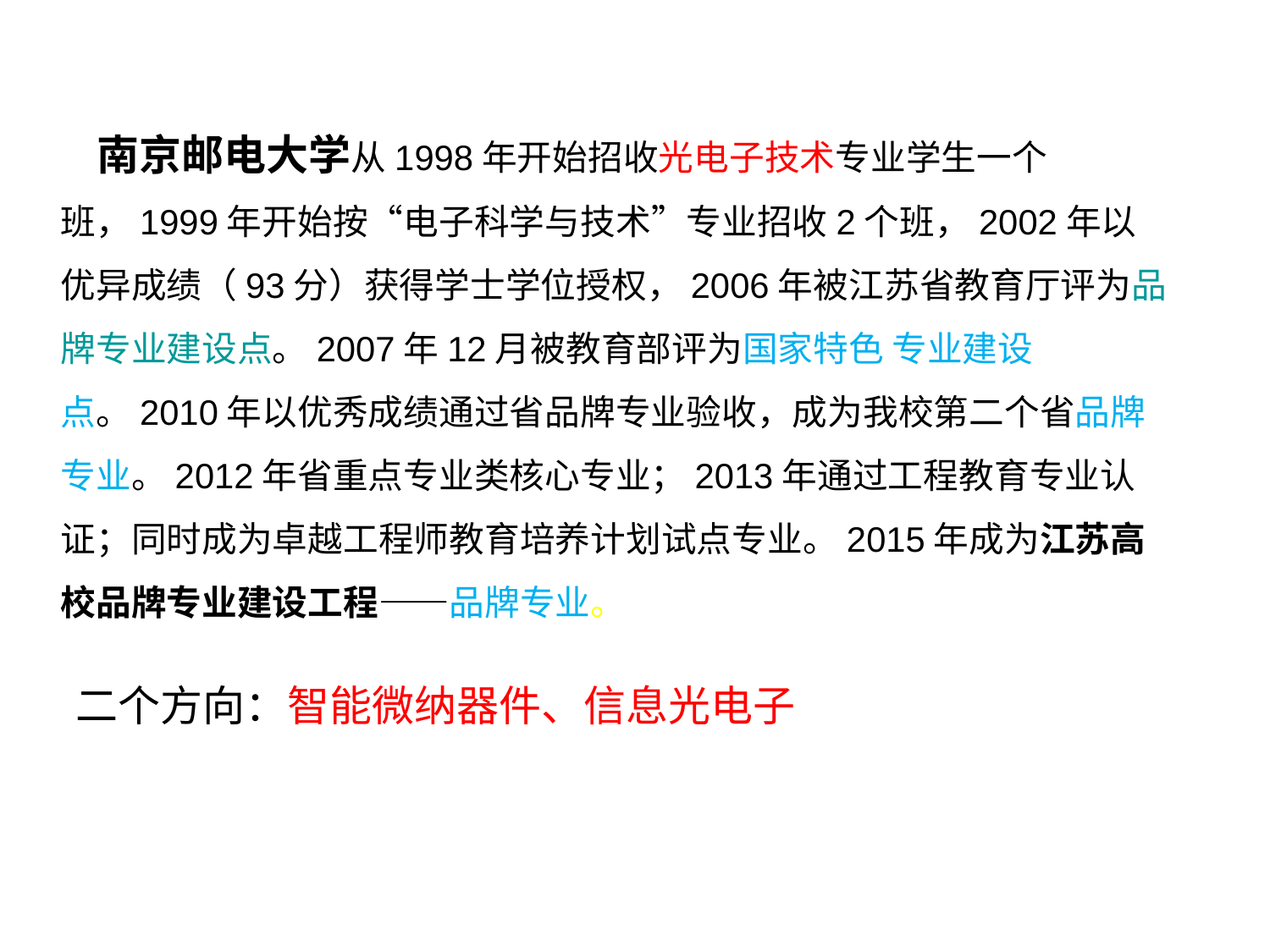

南京邮电大学从1998年开始招收光电子技术专业学生一个班，1999年开始按“电子科学与技术”专业招收2个班，2002年以优异成绩（93分）获得学士学位授权，2006年被江苏省教育厅评为品牌专业建设点。2007年12月被教育部评为国家特色 专业建设点。2010年以优秀成绩通过省品牌专业验收，成为我校第二个省品牌专业。2012年省重点专业类核心专业；2013年通过工程教育专业认证；同时成为卓越工程师教育培养计划试点专业。2015年成为江苏高校品牌专业建设工程——品牌专业。

二个方向：智能微纳器件、信息光电子

14